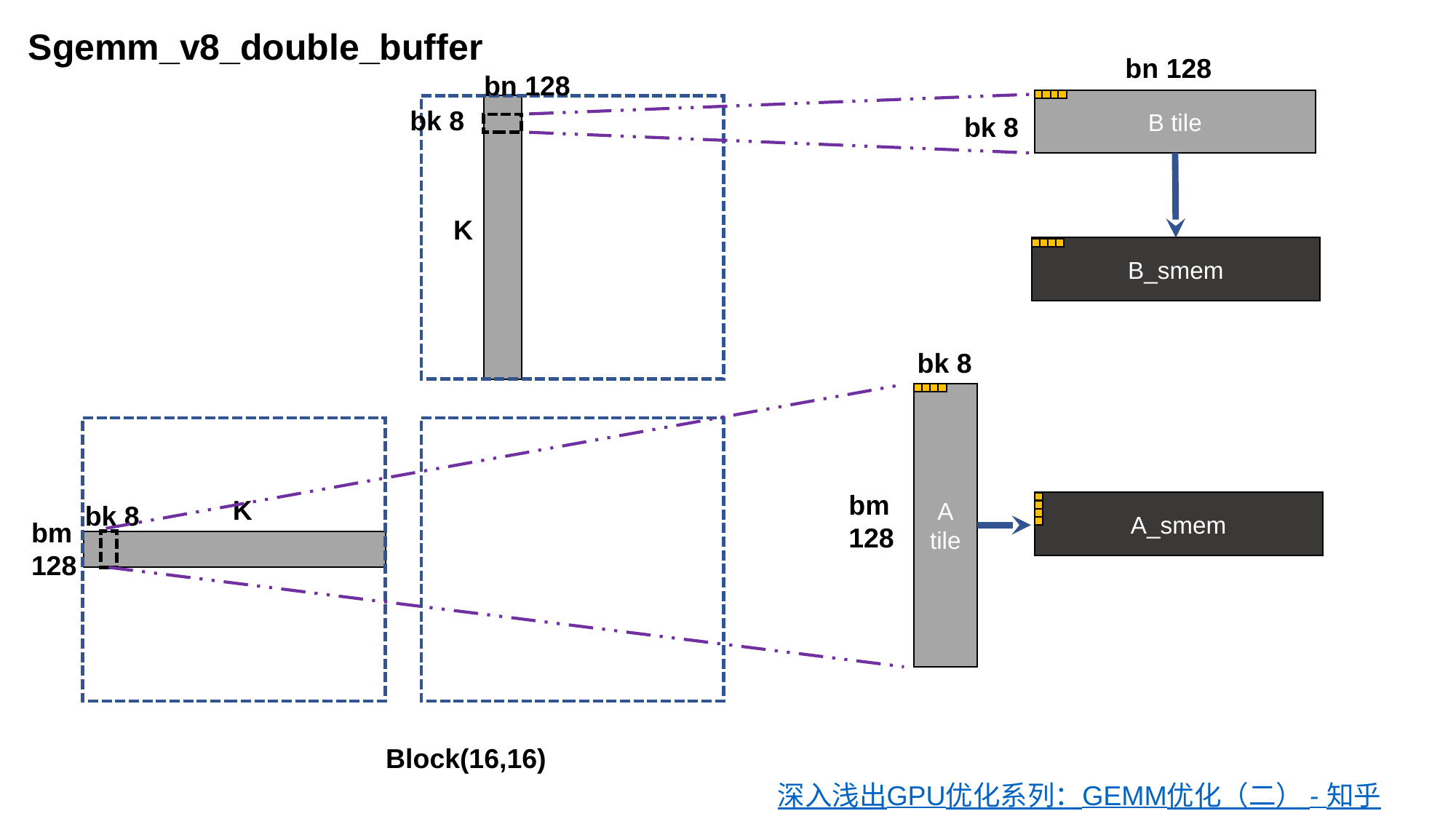

Sgemm_v8_double_buffer
bn 128
bn 128

B tile

bk 8
bk 8

K
B_smem

bk 8

A
tile

bm 128
K

A_smem
bk 8

bm
128

Block(16,16)
深入浅出GPU优化系列：GEMM优化（二） - 知乎